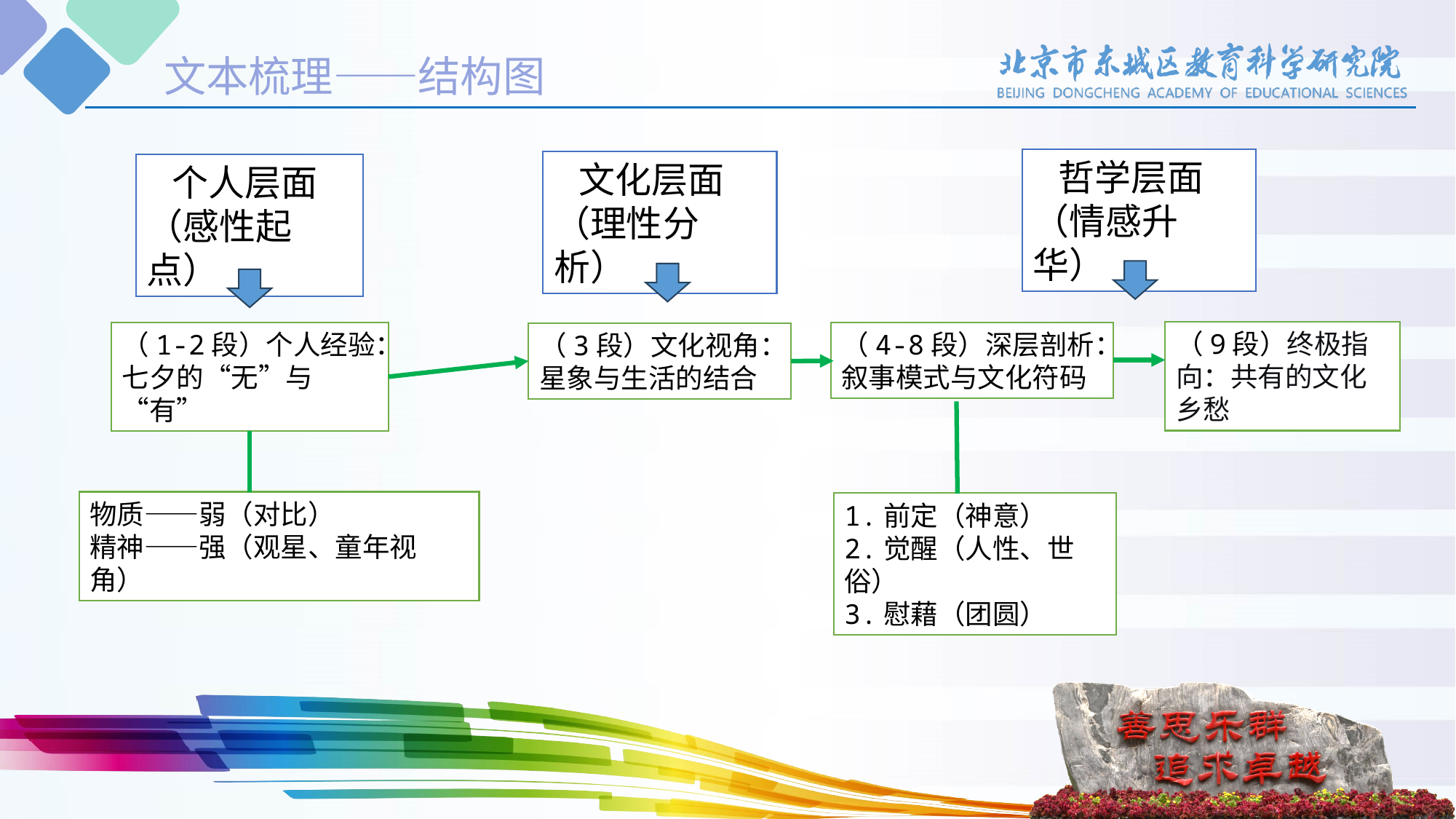

文本梳理——结构图
  哲学层面
（情感升华）
  文化层面
（理性分析）
  个人层面
（感性起点）

（9段）终极指向：共有的文化乡愁
（1-2段）个人经验：
七夕的“无”与“有”
（4-8段）深层剖析：叙事模式与文化符码
（3段）文化视角：星象与生活的结合
物质——弱（对比）
精神——强（观星、童年视角）
1.前定（神意）
2.觉醒（人性、世俗）
3.慰藉（团圆）